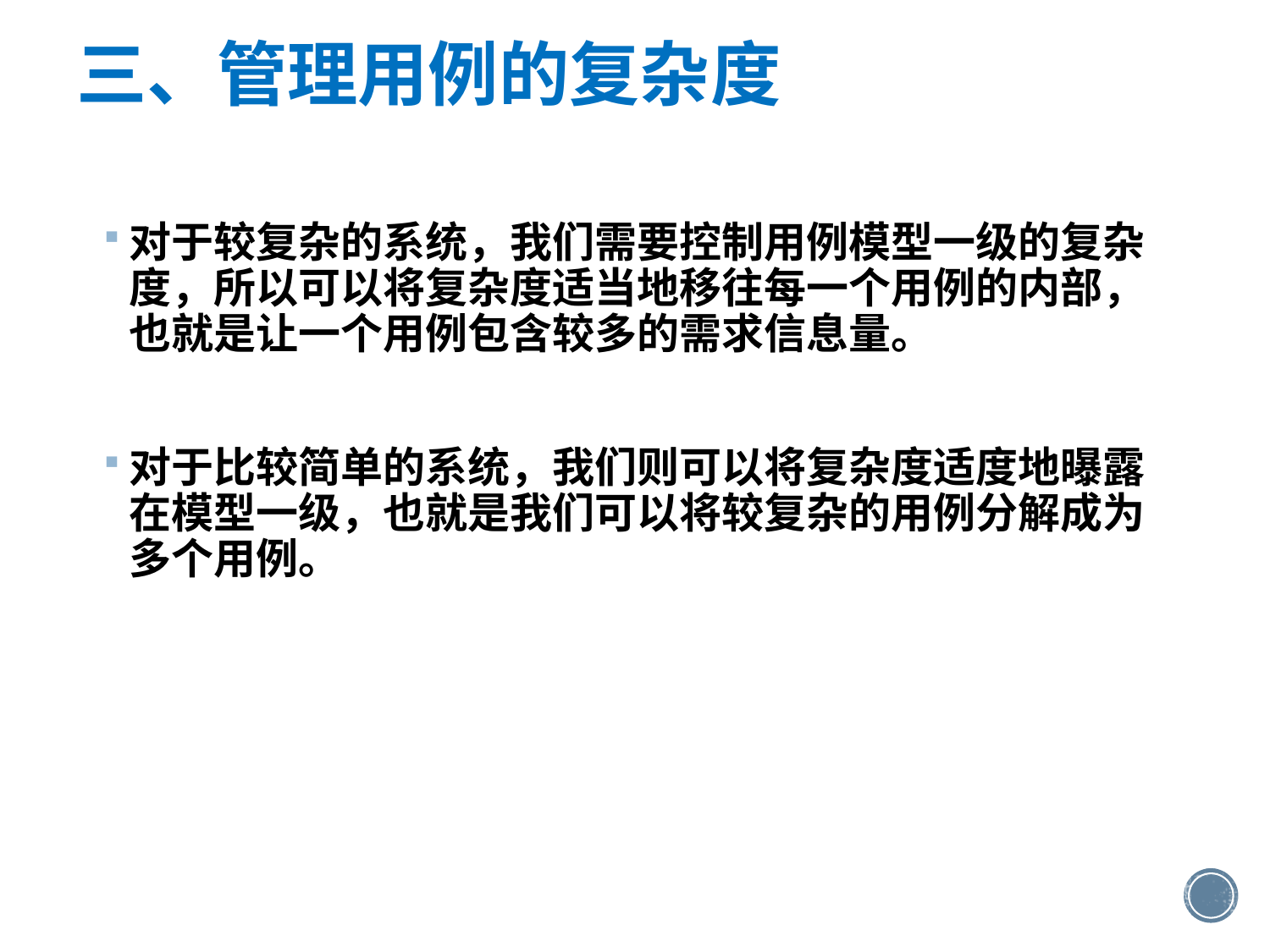

三、管理用例的复杂度
对于较复杂的系统，我们需要控制用例模型一级的复杂度，所以可以将复杂度适当地移往每一个用例的内部，也就是让一个用例包含较多的需求信息量。

对于比较简单的系统，我们则可以将复杂度适度地曝露在模型一级，也就是我们可以将较复杂的用例分解成为多个用例。